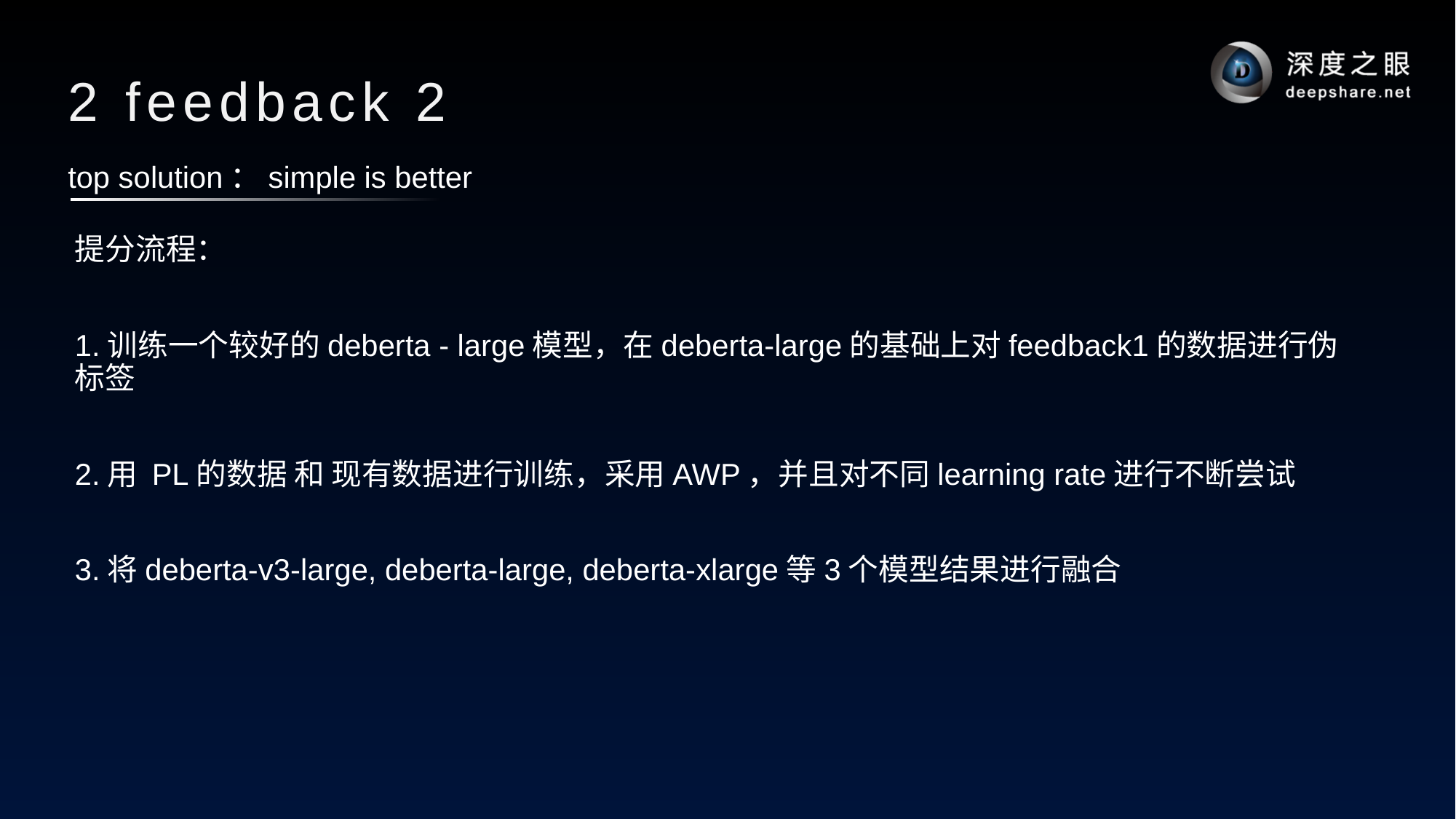

# 2 feedback 2
top solution：simple is better
提分流程：

1.训练一个较好的deberta - large模型，在deberta-large的基础上对feedback1的数据进行伪标签

2.用 PL的数据 和 现有数据进行训练，采用AWP，并且对不同learning rate进行不断尝试

3.将deberta-v3-large, deberta-large, deberta-xlarge等3个模型结果进行融合